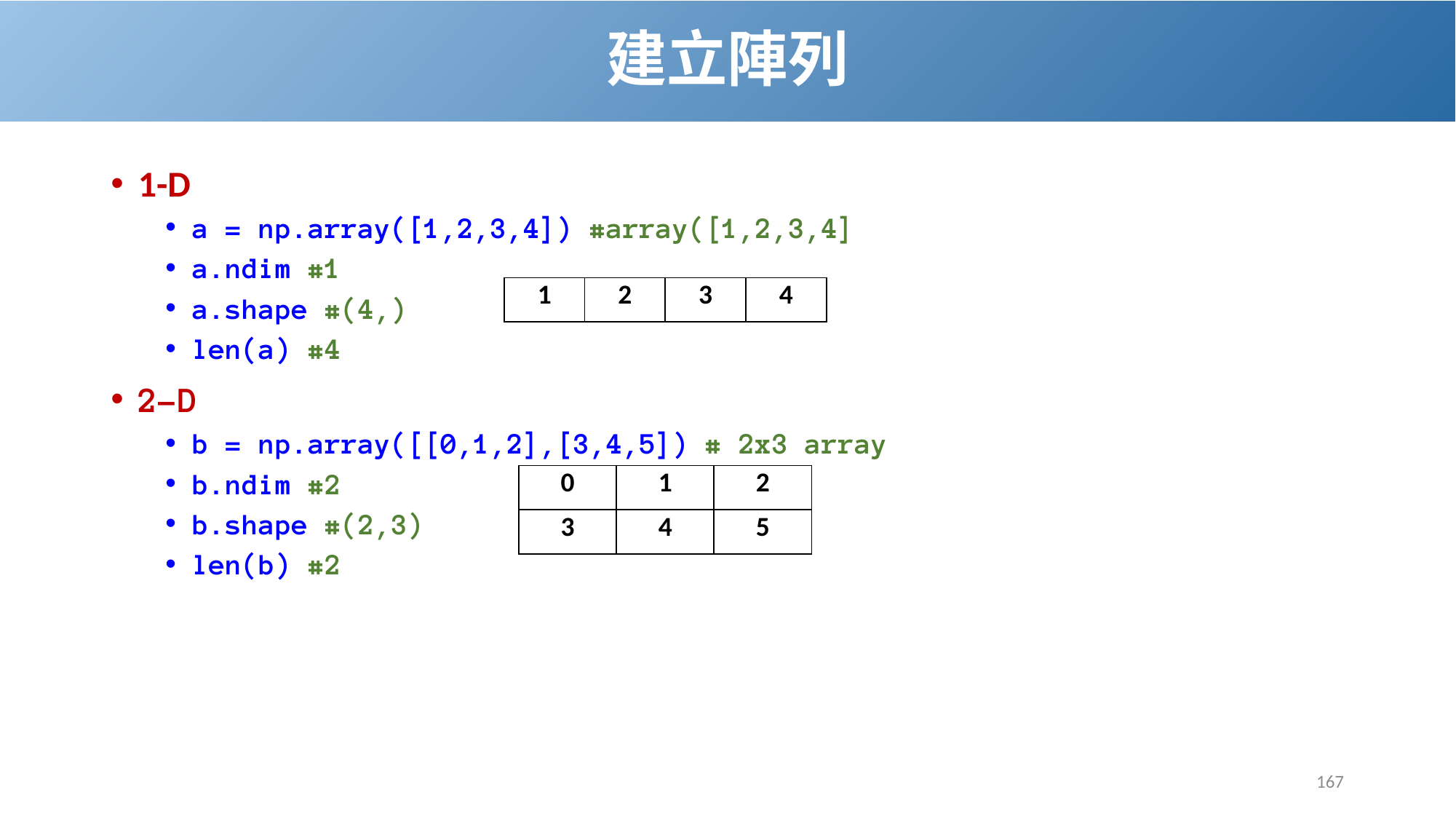

# 建立陣列
1-D
a = np.array([1,2,3,4]) #array([1,2,3,4]
a.ndim #1
a.shape #(4,)
len(a) #4
2-D
b = np.array([[0,1,2],[3,4,5]) # 2x3 array
b.ndim #2
b.shape #(2,3)
len(b) #2
| 1 | 2 | 3 | 4 |
| --- | --- | --- | --- |
| 0 | 1 | 2 |
| --- | --- | --- |
| 3 | 4 | 5 |
167